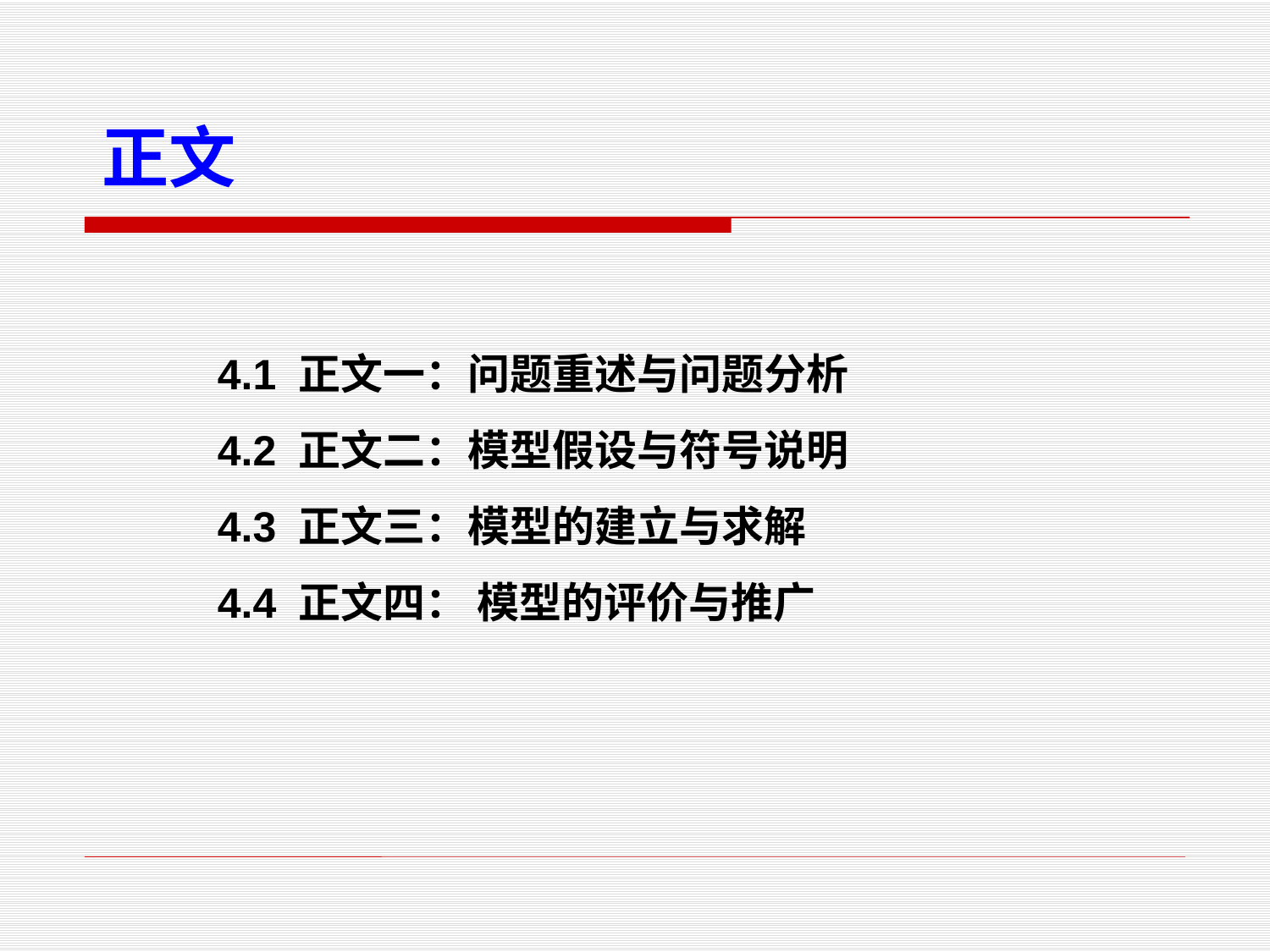

正文
4.1 正文一：问题重述与问题分析
4.2 正文二：模型假设与符号说明
4.3 正文三：模型的建立与求解
4.4 正文四： 模型的评价与推广